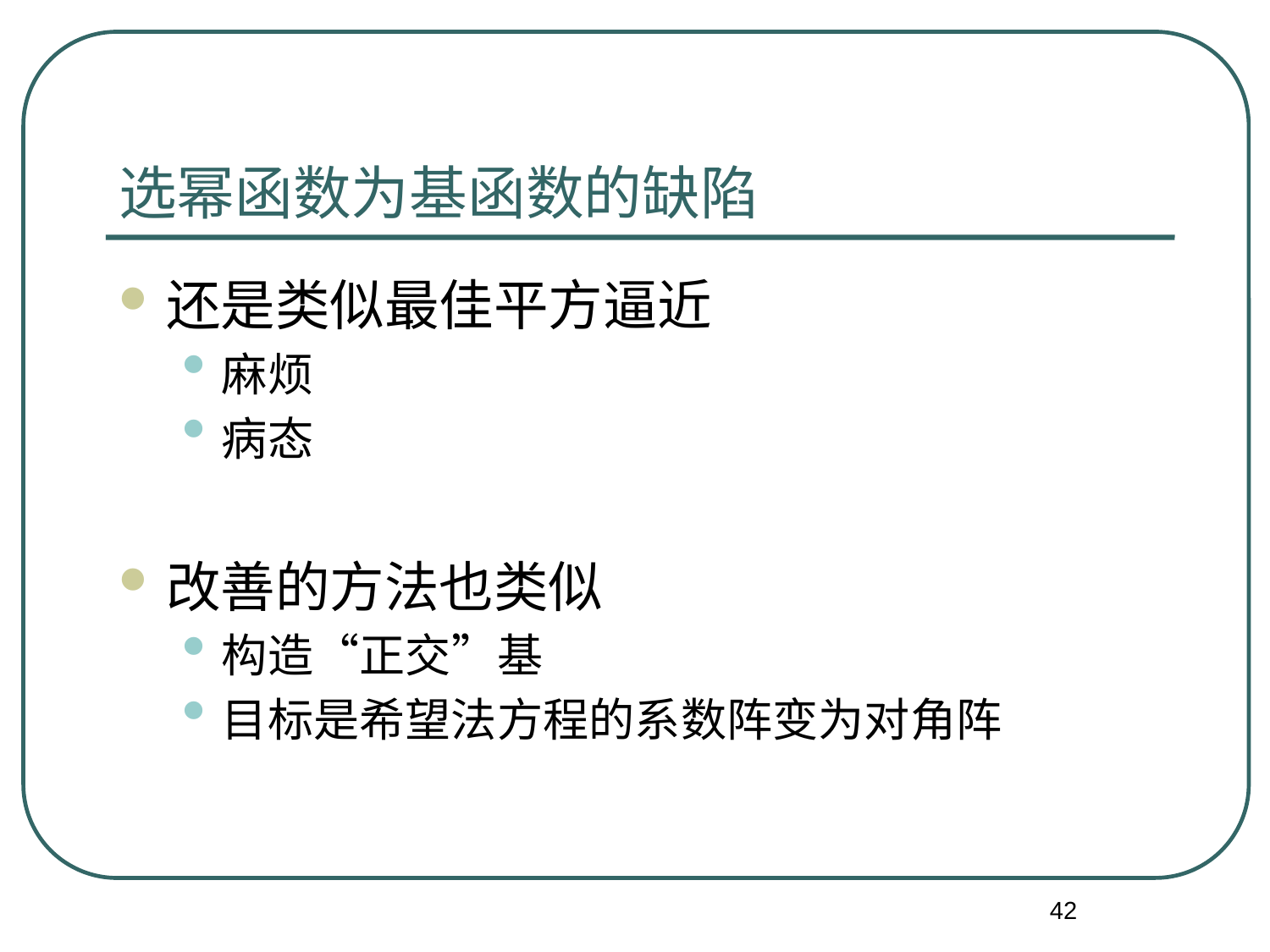

# 选幂函数为基函数的缺陷
还是类似最佳平方逼近
麻烦
病态

改善的方法也类似
构造“正交”基
目标是希望法方程的系数阵变为对角阵
42